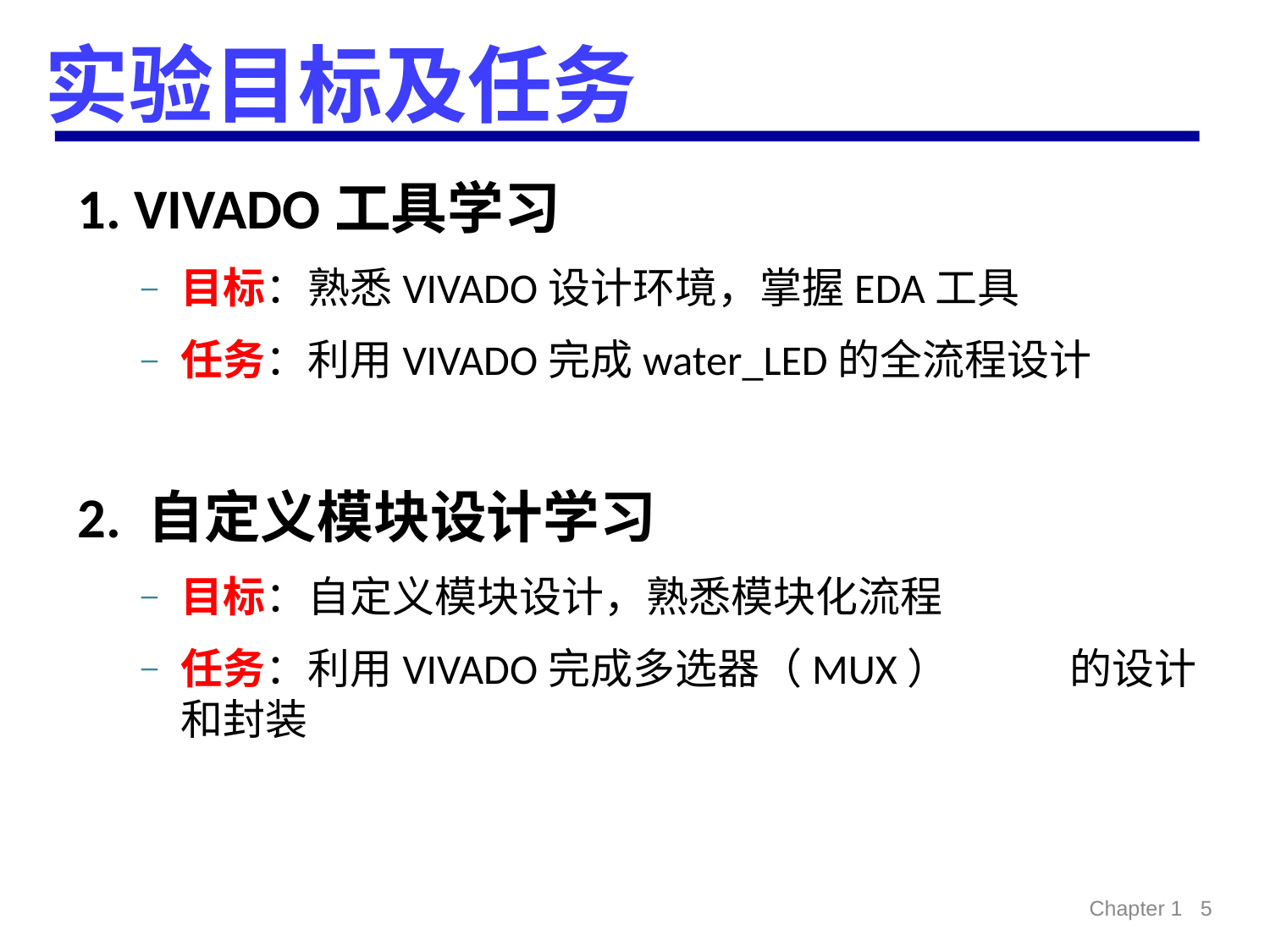

# 实验目标及任务
1. VIVADO工具学习
目标：熟悉VIVADO设计环境，掌握EDA工具
任务：利用VIVADO完成water_LED的全流程设计

2. 自定义模块设计学习
目标：自定义模块设计，熟悉模块化流程
任务：利用VIVADO完成多选器（MUX）	的设计和封装
Chapter 1   5